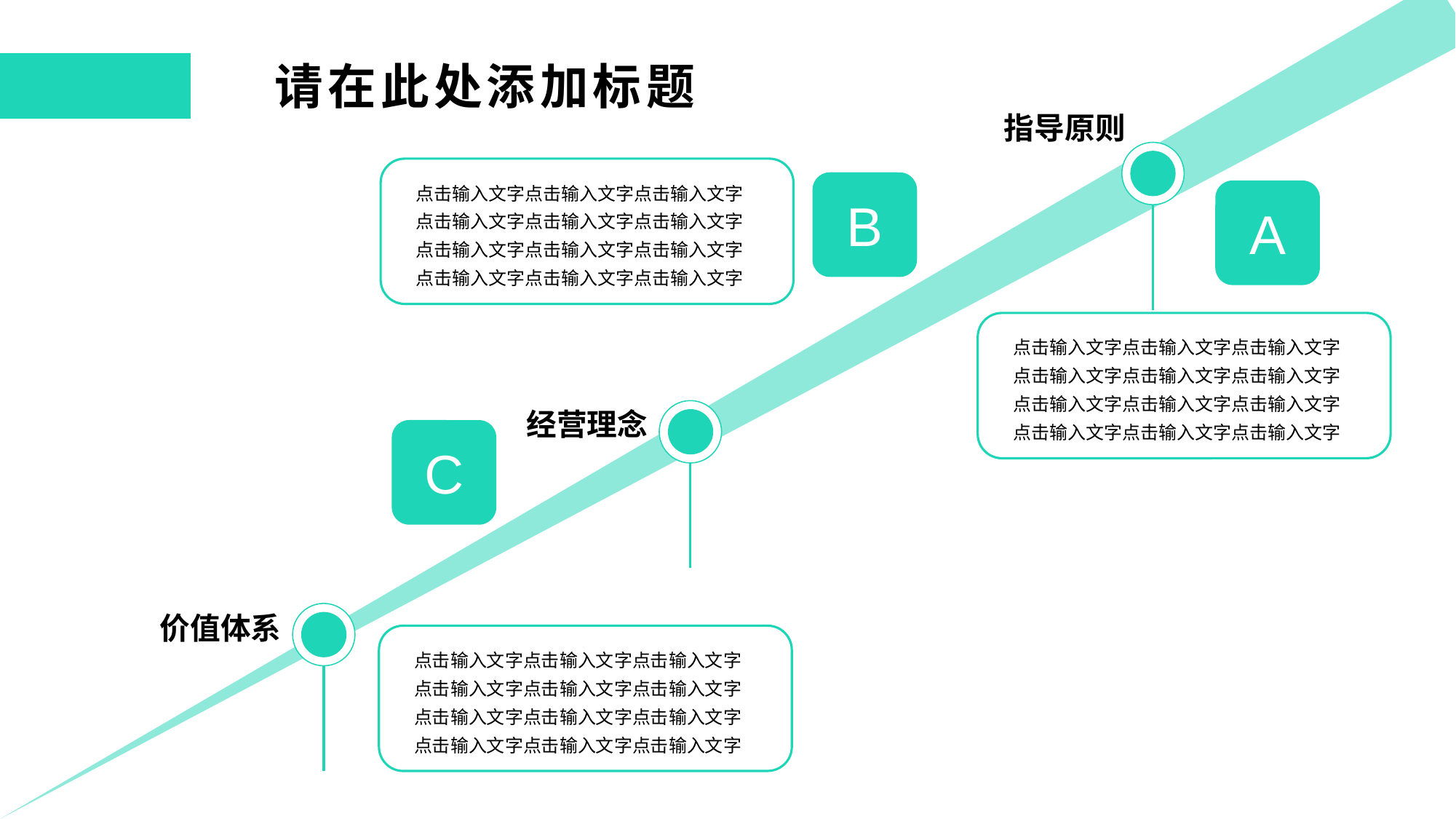

请在此处添加标题

指导原则

点击输入文字点击输入文字点击输入文字点击输入文字点击输入文字点击输入文字点击输入文字点击输入文字点击输入文字点击输入文字点击输入文字点击输入文字
B
A

点击输入文字点击输入文字点击输入文字点击输入文字点击输入文字点击输入文字点击输入文字点击输入文字点击输入文字点击输入文字点击输入文字点击输入文字
经营理念

C
价值体系

点击输入文字点击输入文字点击输入文字点击输入文字点击输入文字点击输入文字点击输入文字点击输入文字点击输入文字点击输入文字点击输入文字点击输入文字